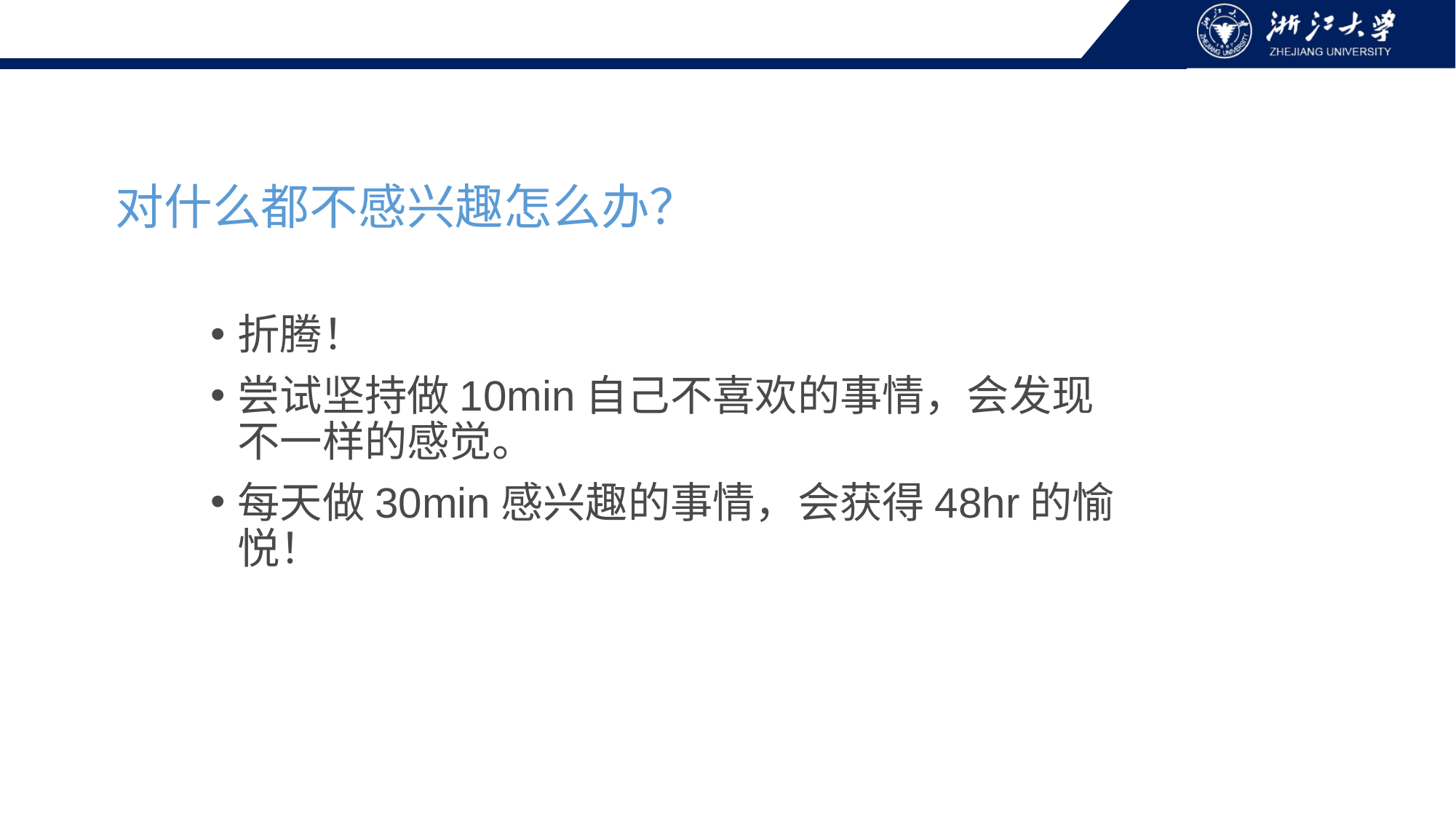

对什么都不感兴趣怎么办？
折腾！
尝试坚持做10min自己不喜欢的事情，会发现不一样的感觉。
每天做30min感兴趣的事情，会获得48hr的愉悦！